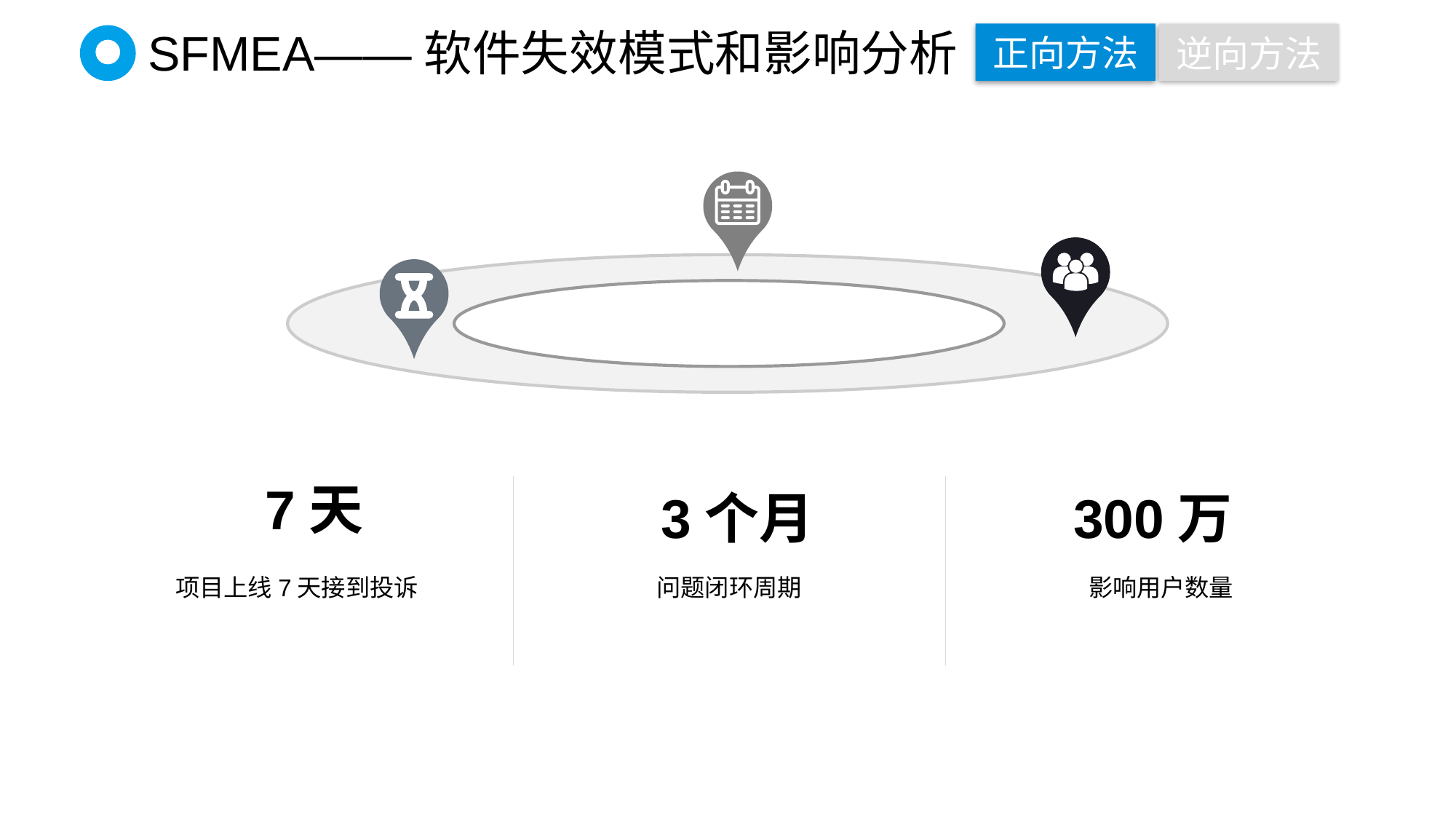

SFMEA——软件失效模式和影响分析
正向方法
逆向方法

7天
项目上线7天接到投诉
3个月
问题闭环周期
300万
影响用户数量